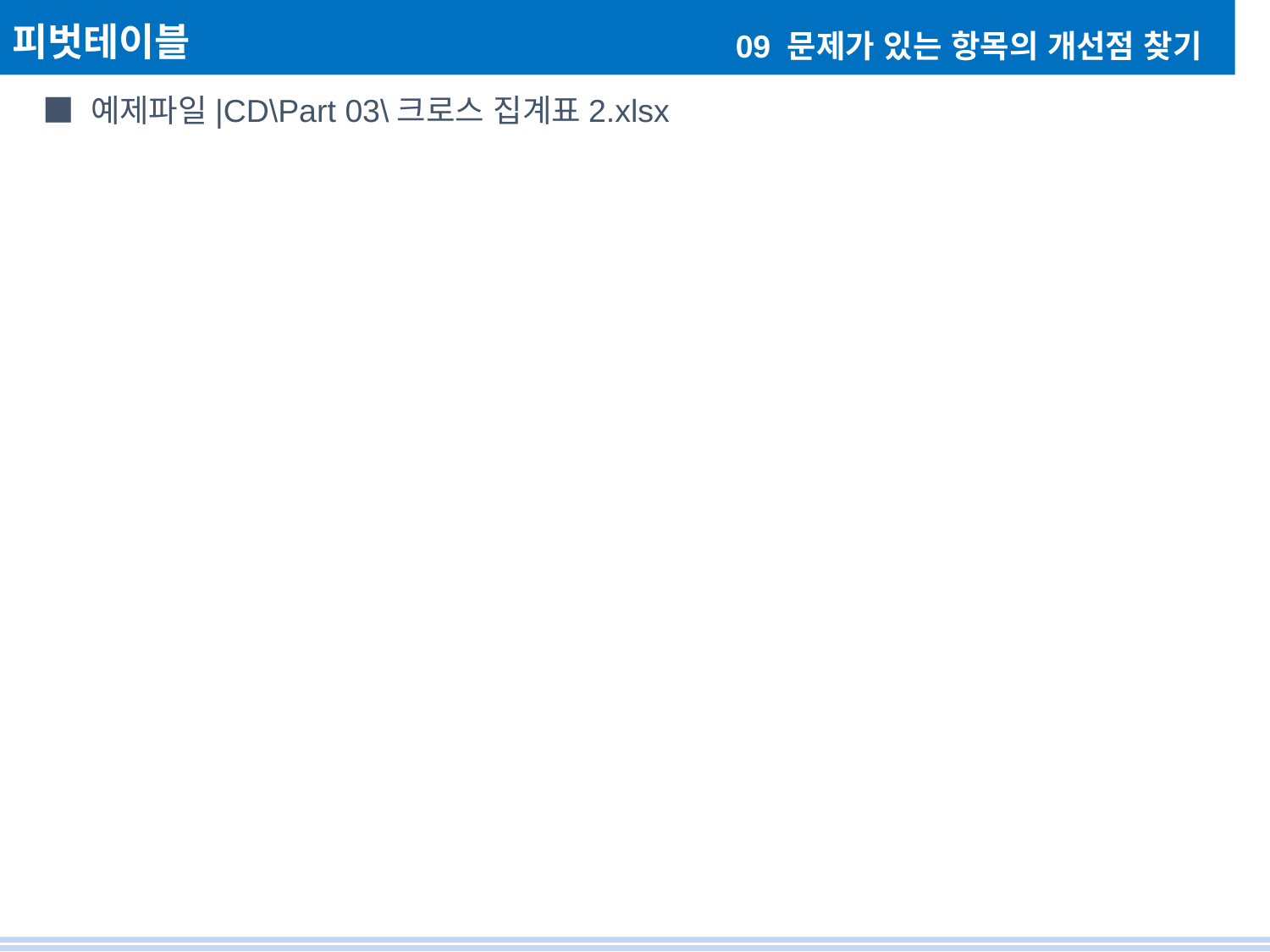

피벗테이블
09 문제가 있는 항목의 개선점 찾기
■ 예제파일|CD\Part 03\크로스 집계표2.xlsx